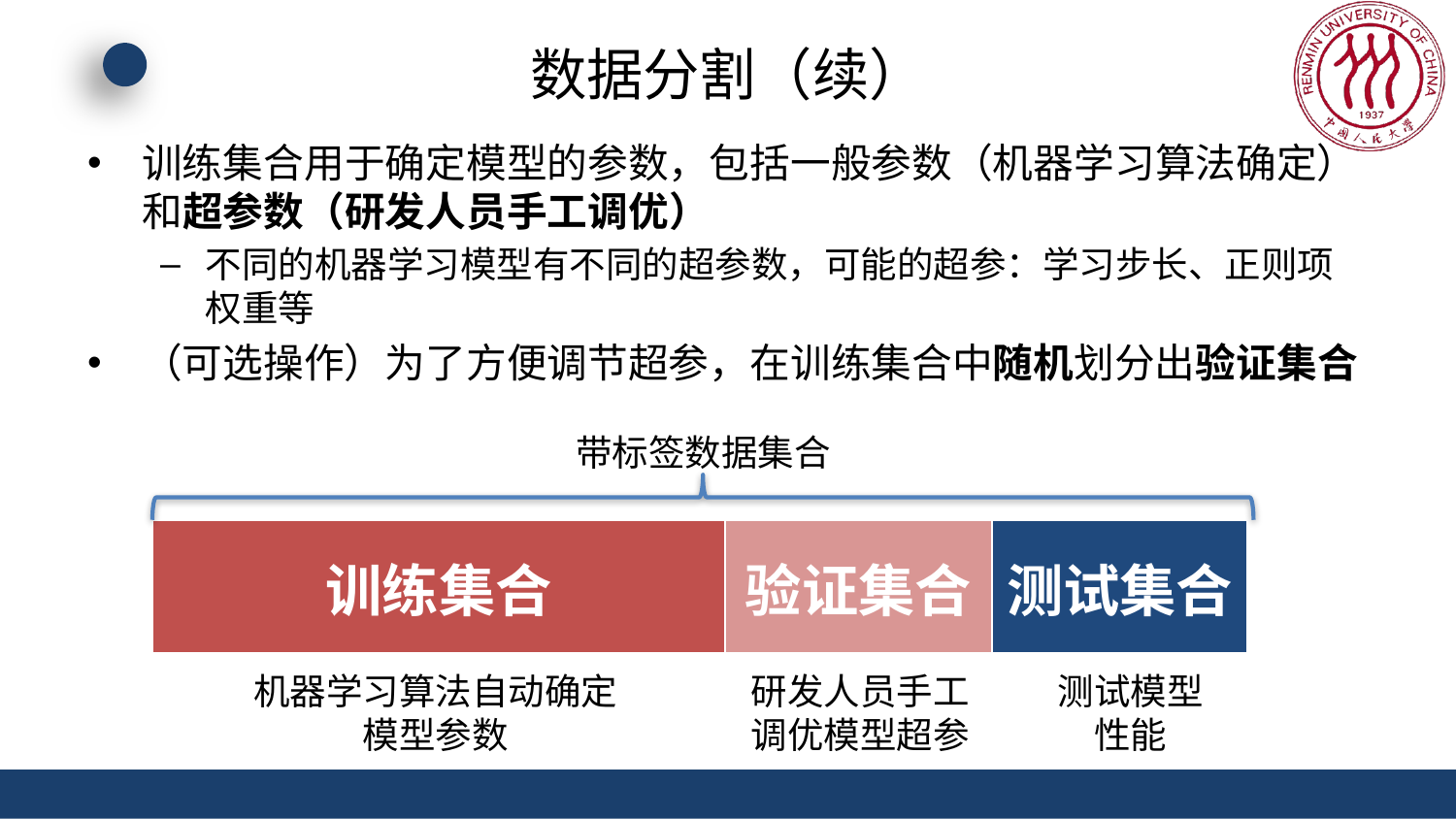

# 数据分割（续）
训练集合用于确定模型的参数，包括一般参数（机器学习算法确定）和超参数（研发人员手工调优）
不同的机器学习模型有不同的超参数，可能的超参：学习步长、正则项权重等
（可选操作）为了方便调节超参，在训练集合中随机划分出验证集合
带标签数据集合
| 训练集合 | 验证集合 | 测试集合 |
| --- | --- | --- |
研发人员手工调优模型超参
测试模型性能
机器学习算法自动确定模型参数